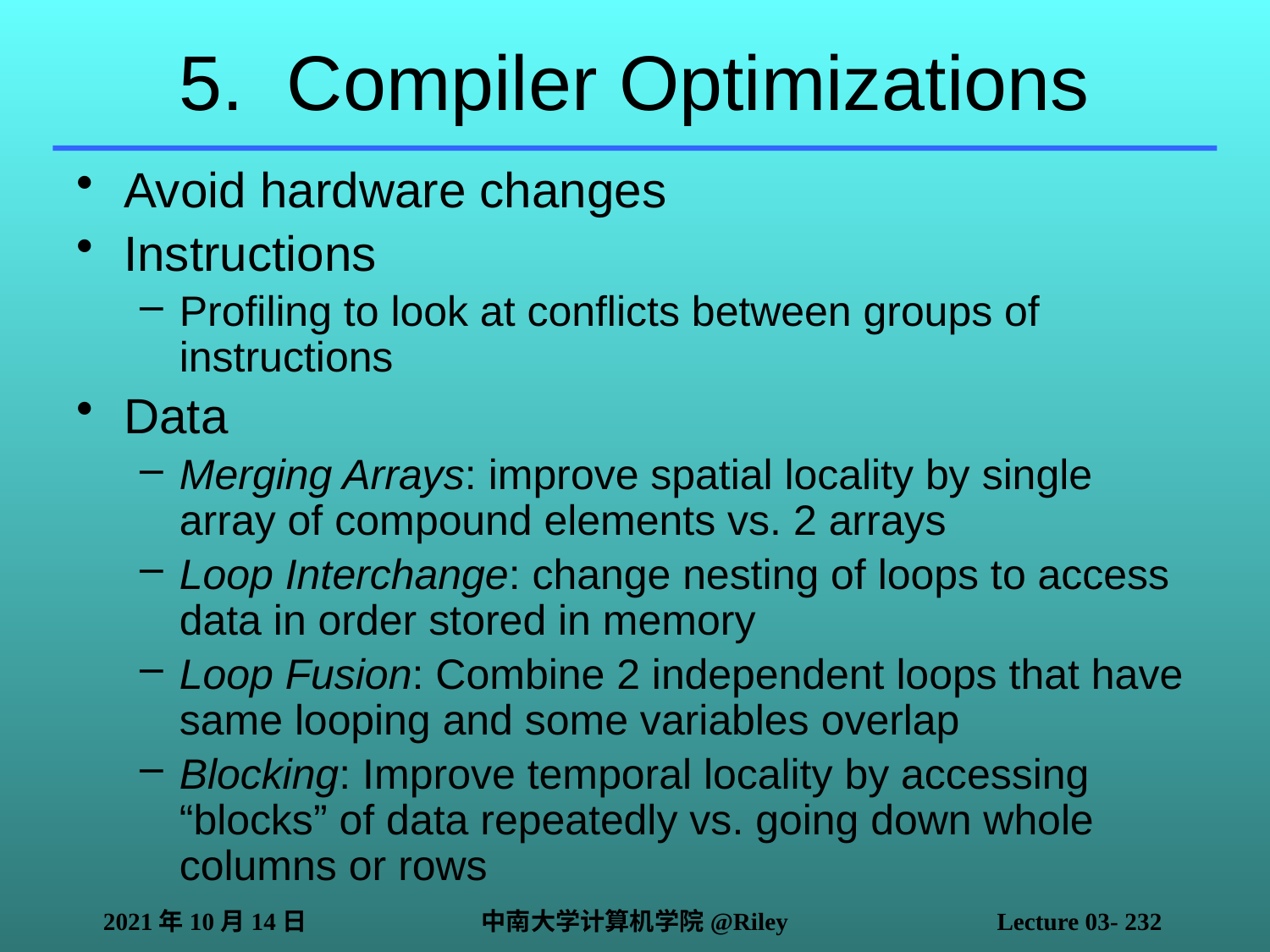

# 5.  Compiler Optimizations

Avoid hardware changes
Instructions
Profiling to look at conflicts between groups of instructions
Data
Merging Arrays: improve spatial locality by single array of compound elements vs. 2 arrays
Loop Interchange: change nesting of loops to access data in order stored in memory
Loop Fusion: Combine 2 independent loops that have same looping and some variables overlap
Blocking: Improve temporal locality by accessing “blocks” of data repeatedly vs. going down whole columns or rows
2021年10月14日
中南大学计算机学院@Riley
Lecture 03- 232